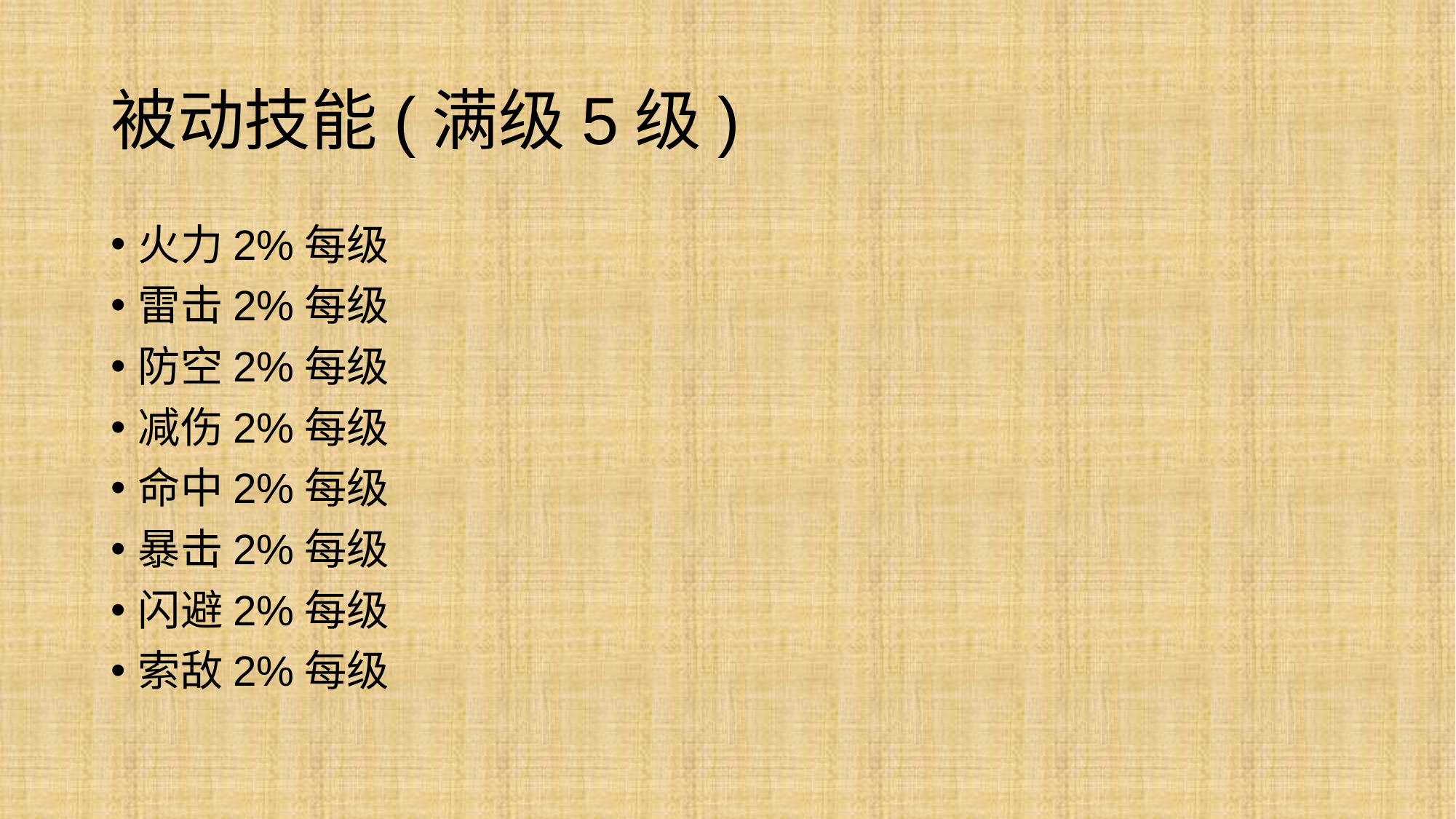

# 被动技能(满级5级)
火力2%每级
雷击2%每级
防空2%每级
减伤2%每级
命中2%每级
暴击2%每级
闪避2%每级
索敌2%每级